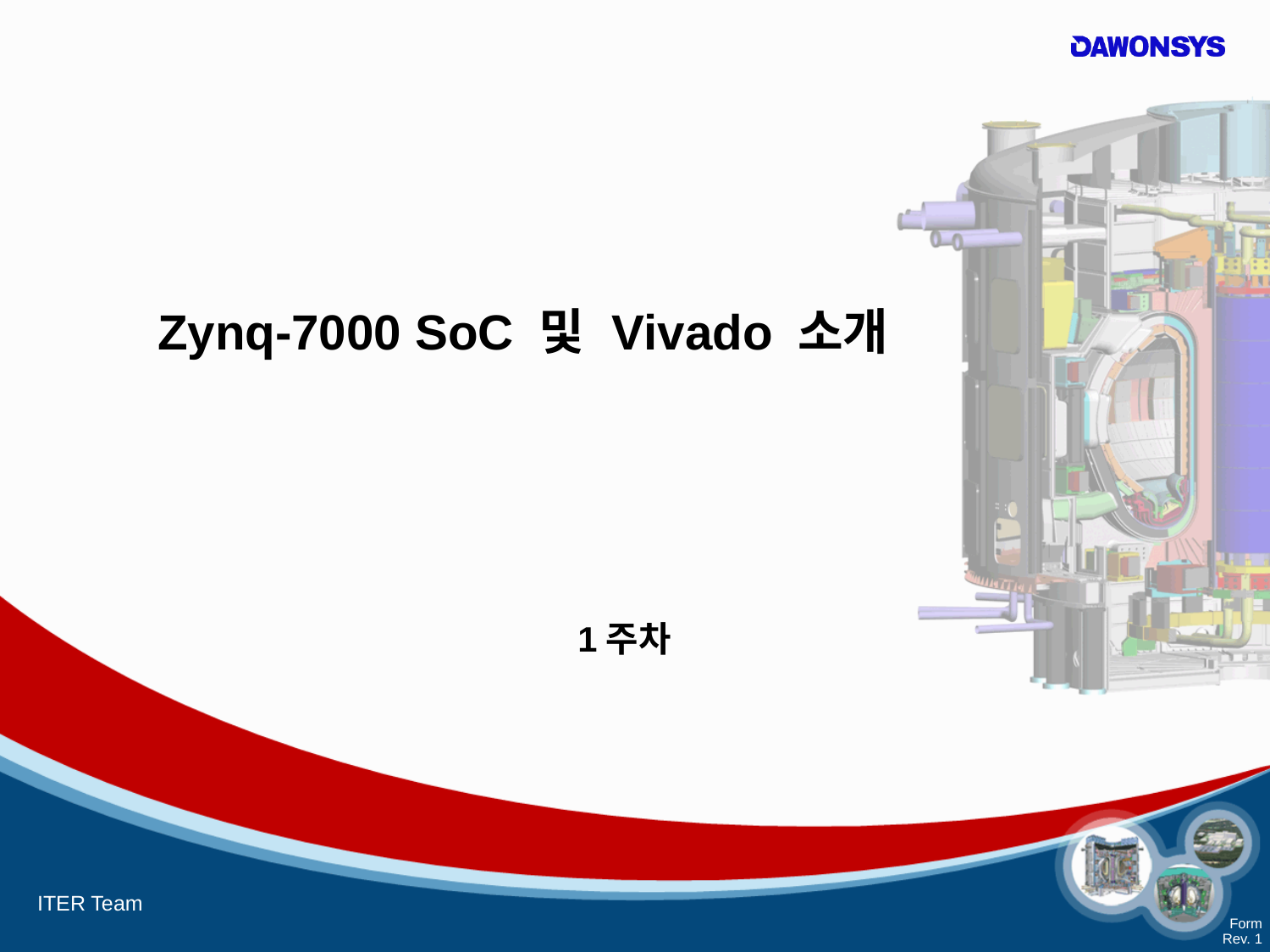

| Zynq-7000 SoC 및 Vivado 소개 |
| --- |
1주차